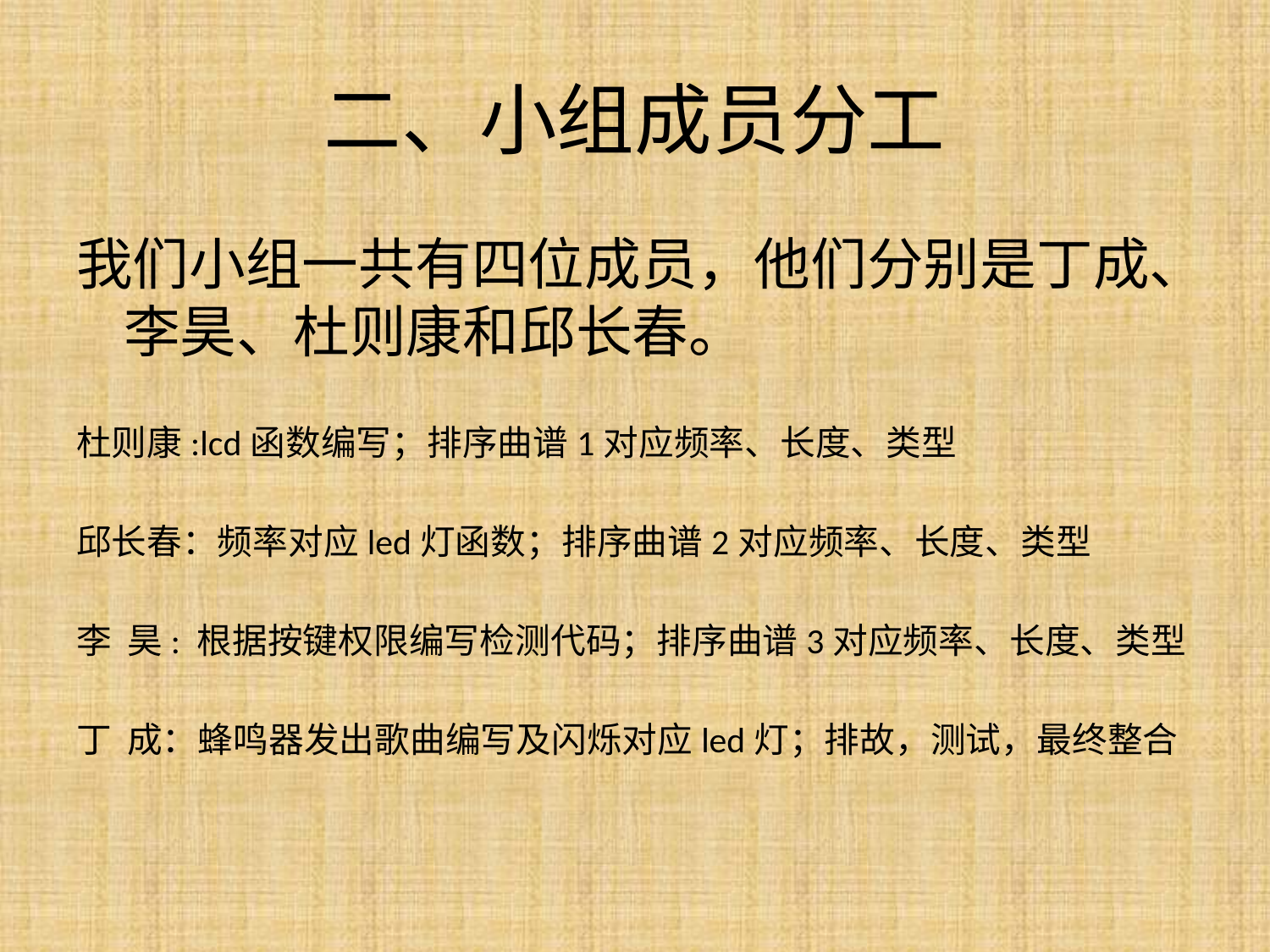

# 二、小组成员分工
我们小组一共有四位成员，他们分别是丁成、李昊、杜则康和邱长春。

杜则康:lcd函数编写；排序曲谱1对应频率、长度、类型

邱长春：频率对应led灯函数；排序曲谱2对应频率、长度、类型

李  昊: 根据按键权限编写检测代码；排序曲谱3对应频率、长度、类型

丁  成：蜂鸣器发出歌曲编写及闪烁对应led灯；排故，测试，最终整合